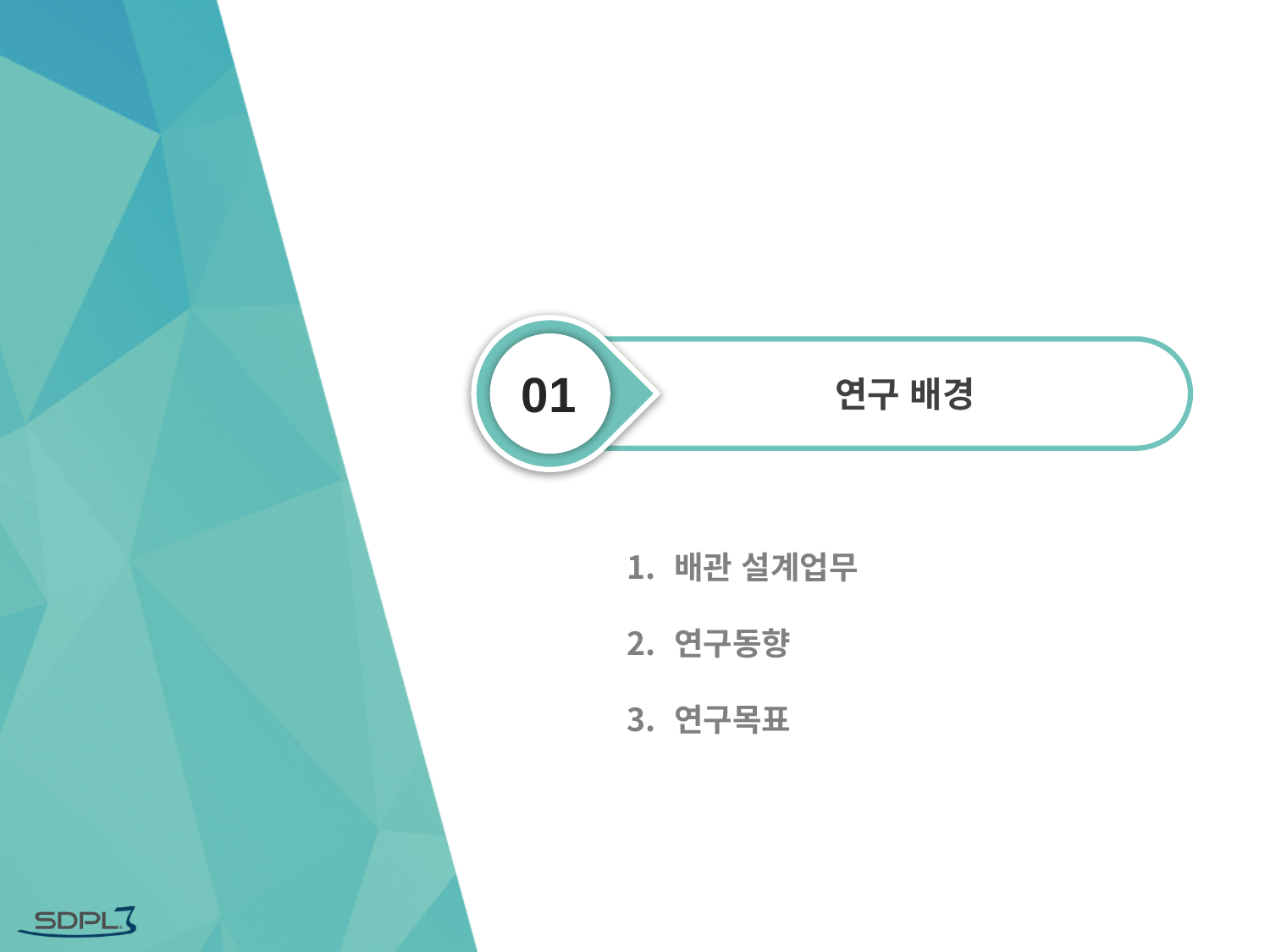

01
연구 배경
배관 설계업무
연구동향
연구목표